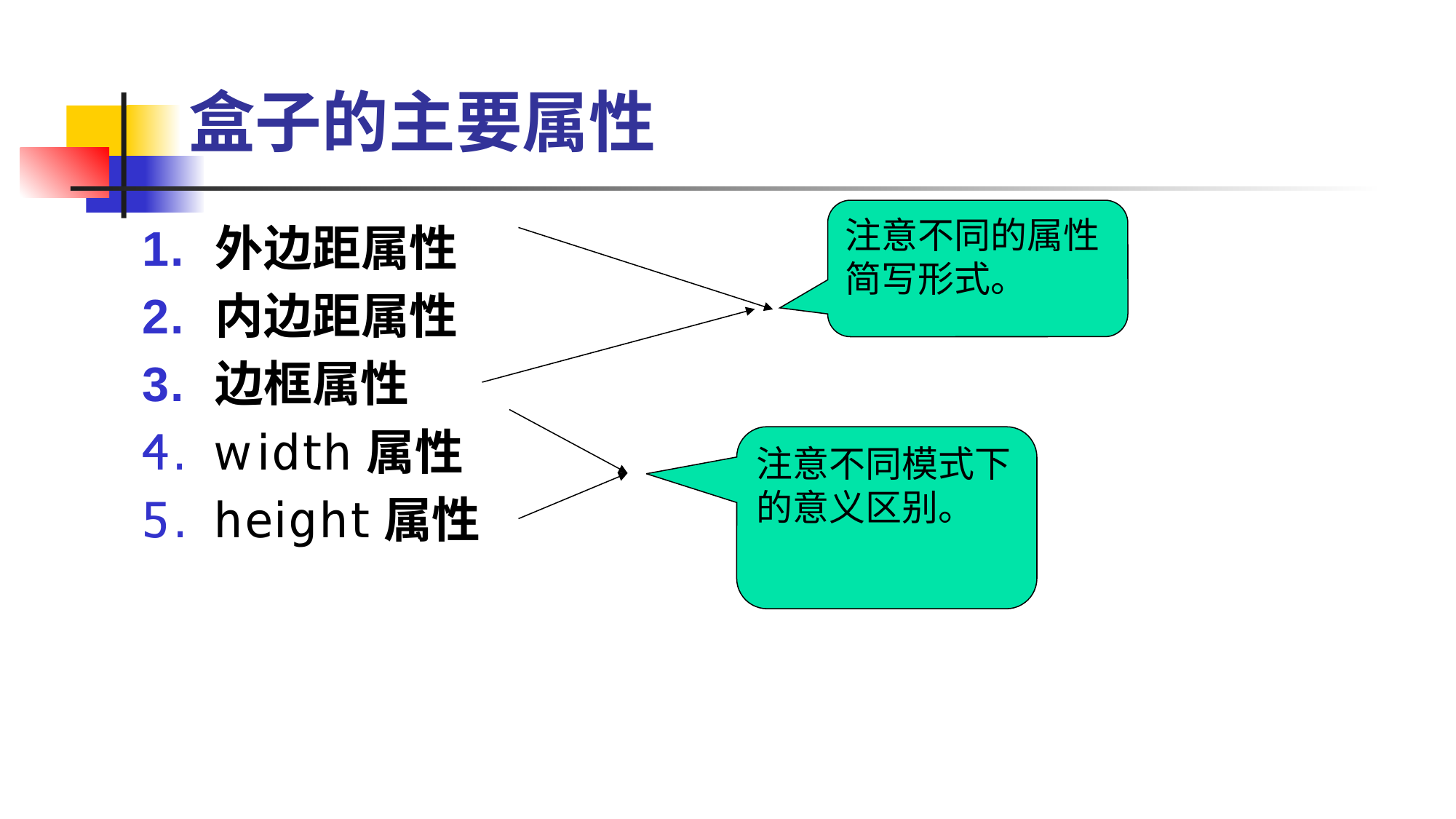

# 盒子的主要属性
注意不同的属性简写形式。
外边距属性
内边距属性
边框属性
width属性
height属性

注意不同模式下的意义区别。